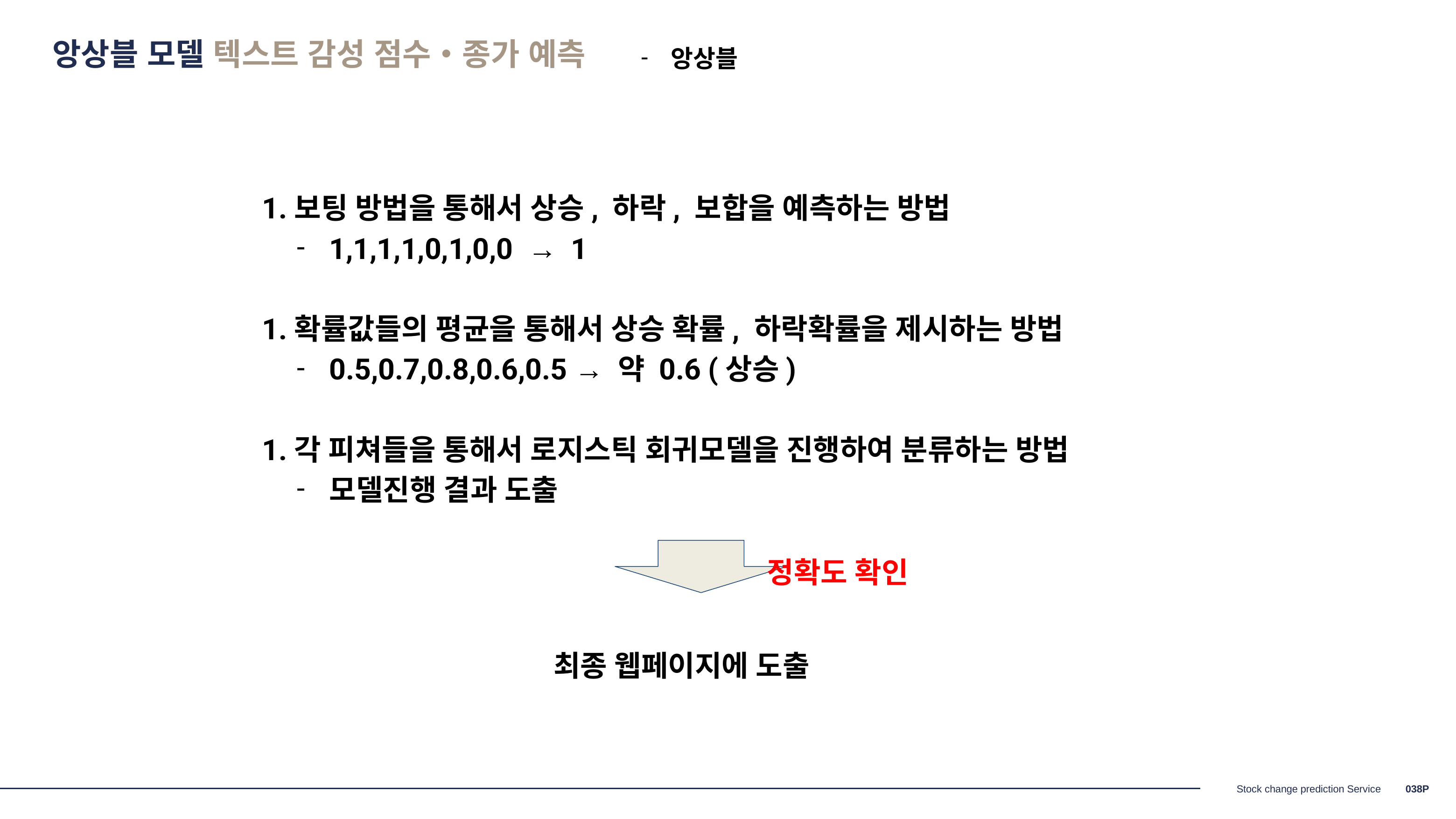

앙상블 모델 텍스트 감성 점수‧종가 예측
앙상블
보팅 방법을 통해서 상승, 하락, 보합을 예측하는 방법
1,1,1,1,0,1,0,0  →  1

확률값들의 평균을 통해서 상승 확률, 하락확률을 제시하는 방법
0.5,0.7,0.8,0.6,0.5 → 약 0.6 (상승)

각 피쳐들을 통해서 로지스틱 회귀모델을 진행하여 분류하는 방법
모델진행 결과 도출

정확도 확인
최종 웹페이지에 도출
038P
Stock change prediction Service